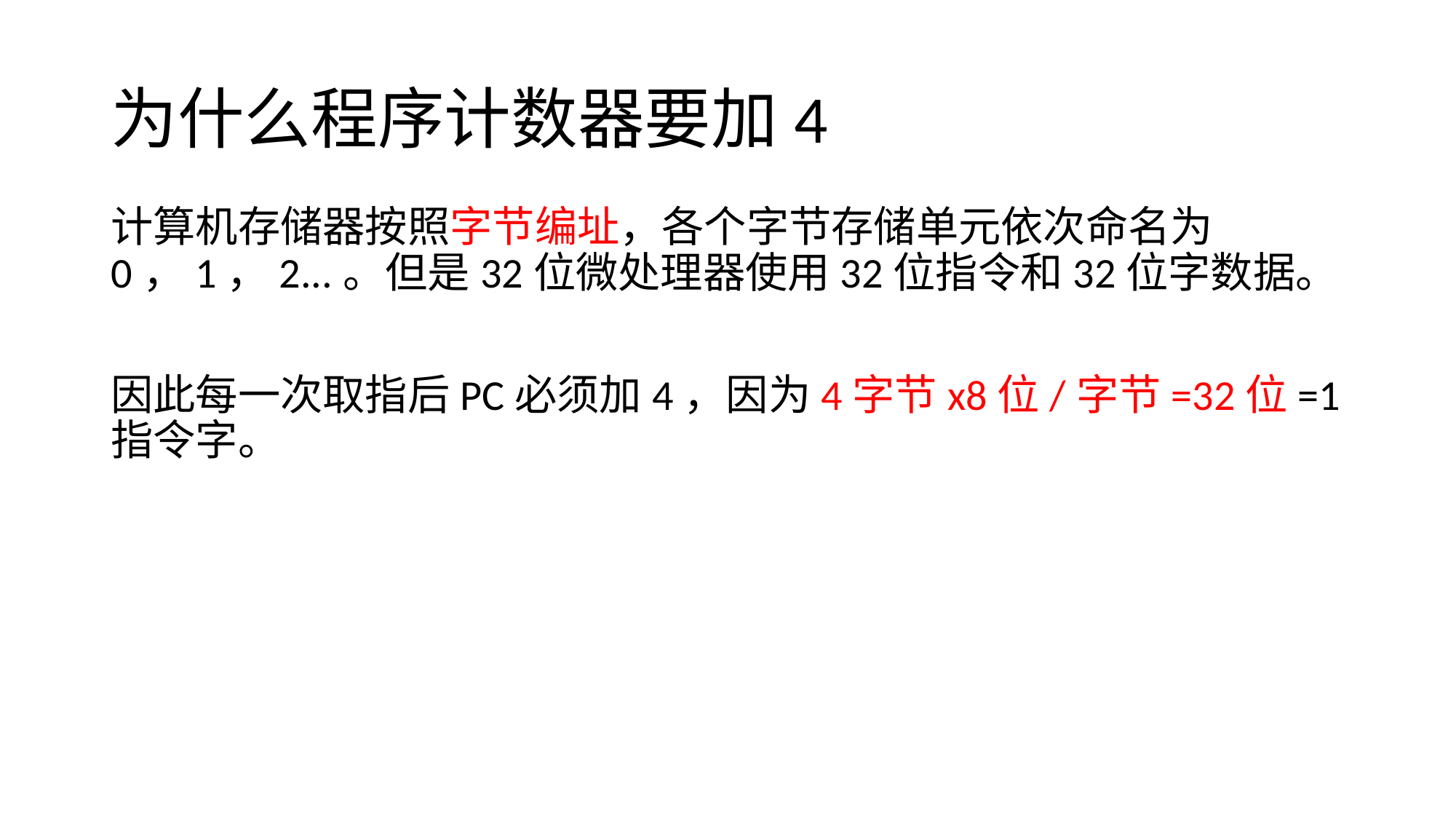

# 为什么程序计数器要加4
计算机存储器按照字节编址，各个字节存储单元依次命名为0，1，2...。但是32位微处理器使用32位指令和32位字数据。

因此每一次取指后PC必须加4，因为4字节x8位/字节=32位=1指令字。